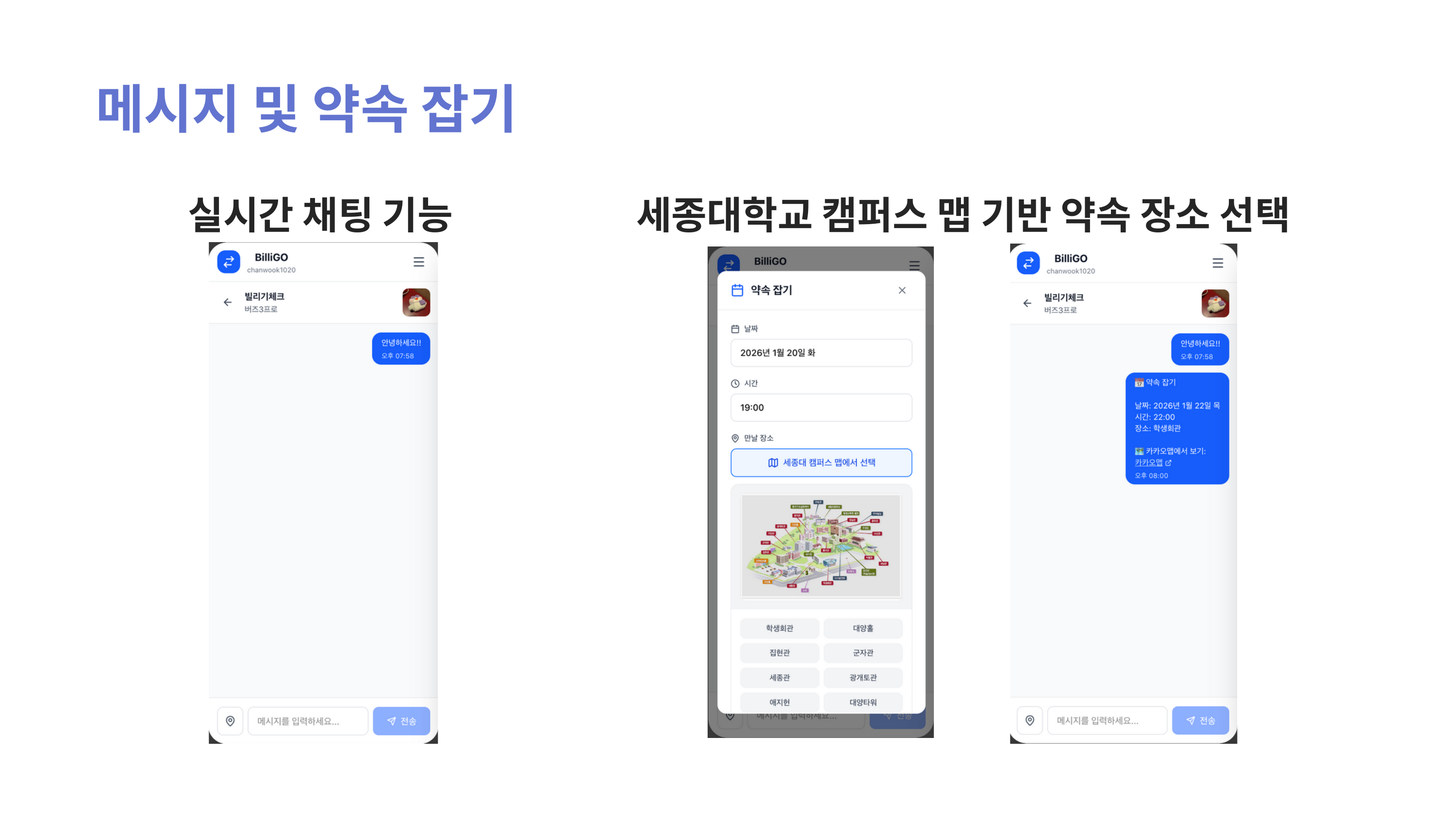

메시지 및 약속 잡기
실시간 채팅 기능
세종대학교 캠퍼스 맵 기반 약속 장소 선택